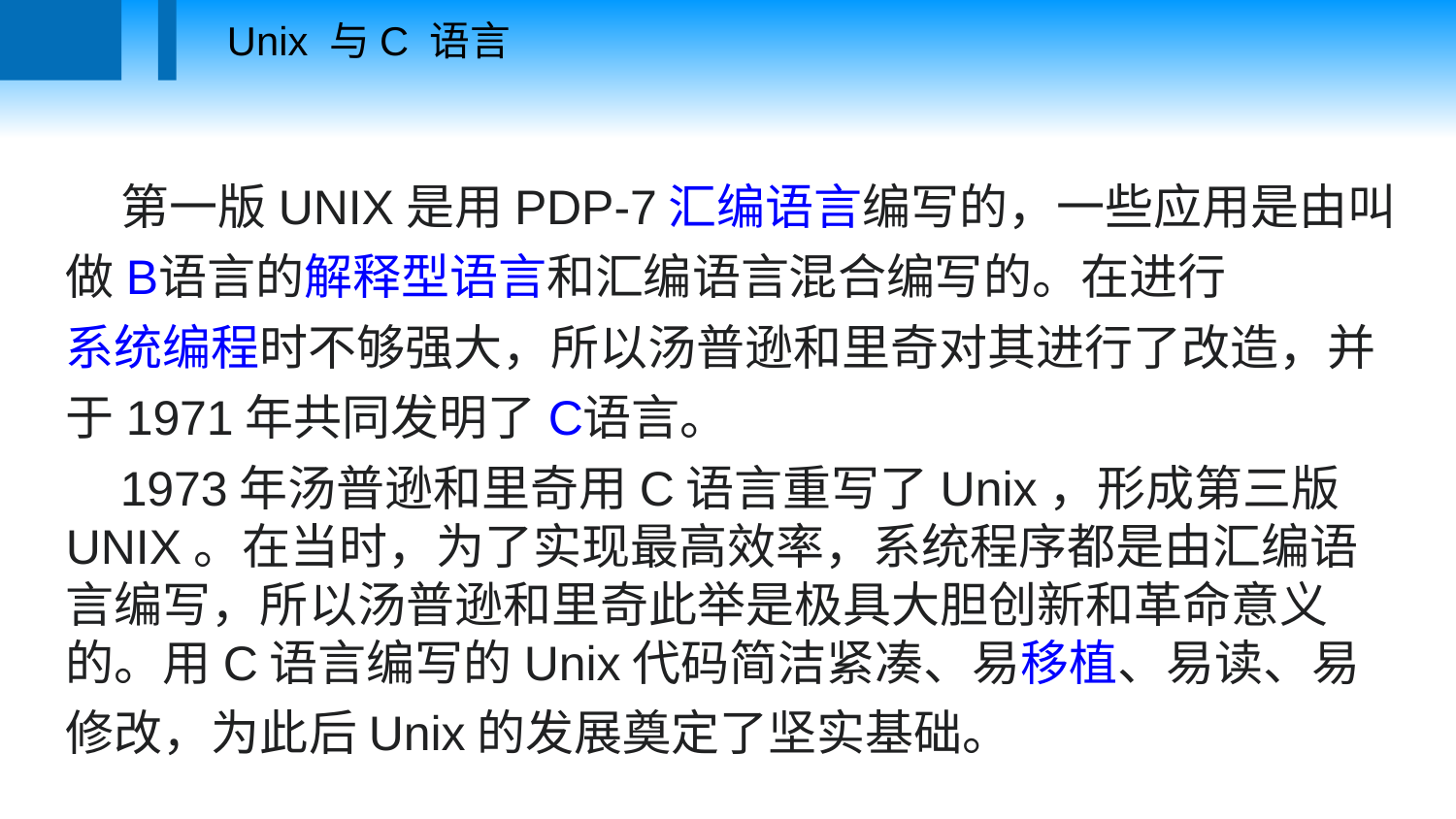

Unix 与C 语言
    第一版UNIX是用PDP-7汇编语言编写的，一些应用是由叫做B语言的解释型语言和汇编语言混合编写的。在进行系统编程时不够强大，所以汤普逊和里奇对其进行了改造，并于1971年共同发明了C语言。
    1973年汤普逊和里奇用C语言重写了Unix，形成第三版UNIX。在当时，为了实现最高效率，系统程序都是由汇编语言编写，所以汤普逊和里奇此举是极具大胆创新和革命意义的。用C语言编写的Unix代码简洁紧凑、易移植、易读、易修改，为此后Unix的发展奠定了坚实基础。